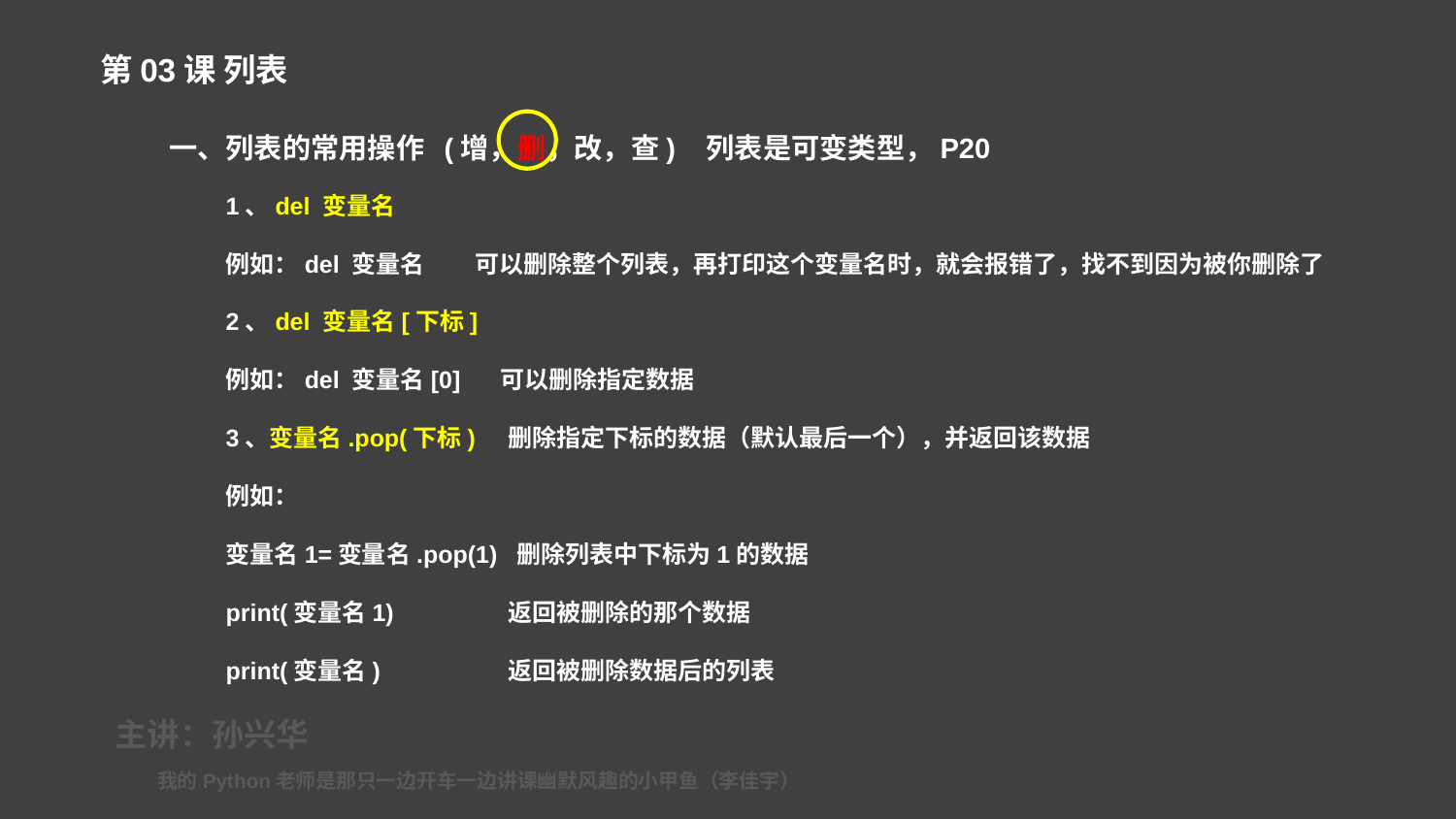

第03课 列表

一、列表的常用操作  (增，删，改，查)   列表是可变类型，P20
1、del 变量名

例如：del 变量名         可以删除整个列表，再打印这个变量名时，就会报错了，找不到因为被你删除了

2、del 变量名[下标]

例如：del 变量名[0]     可以删除指定数据

3、变量名.pop(下标)    删除指定下标的数据（默认最后一个），并返回该数据

例如：

变量名1=变量名.pop(1)  删除列表中下标为1的数据

print(变量名1)                返回被删除的那个数据

print(变量名)                  返回被删除数据后的列表